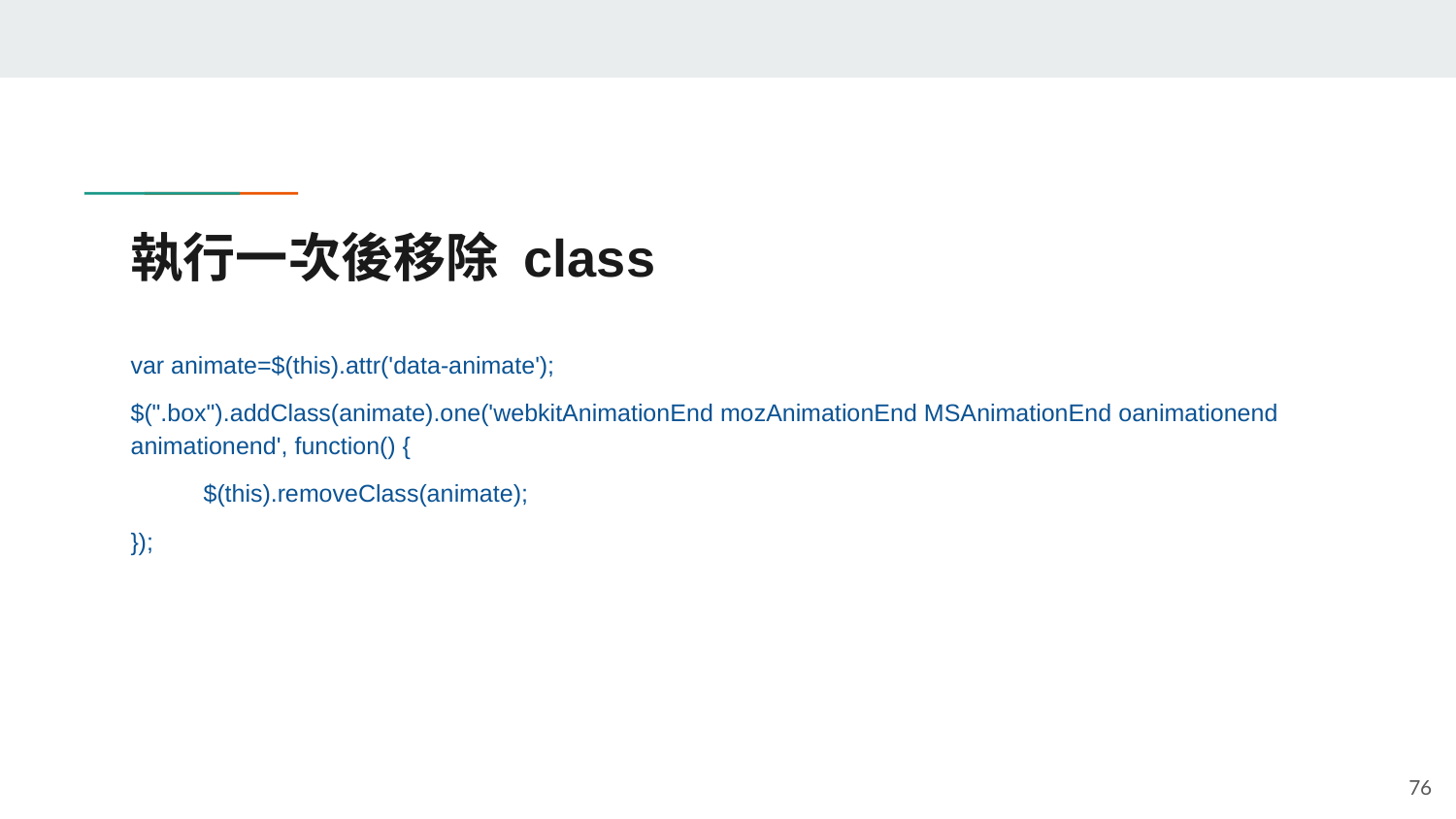

# 執行一次後移除 class
var animate=$(this).attr('data-animate');
$(".box").addClass(animate).one('webkitAnimationEnd mozAnimationEnd MSAnimationEnd oanimationend animationend', function() {
$(this).removeClass(animate);
});

76